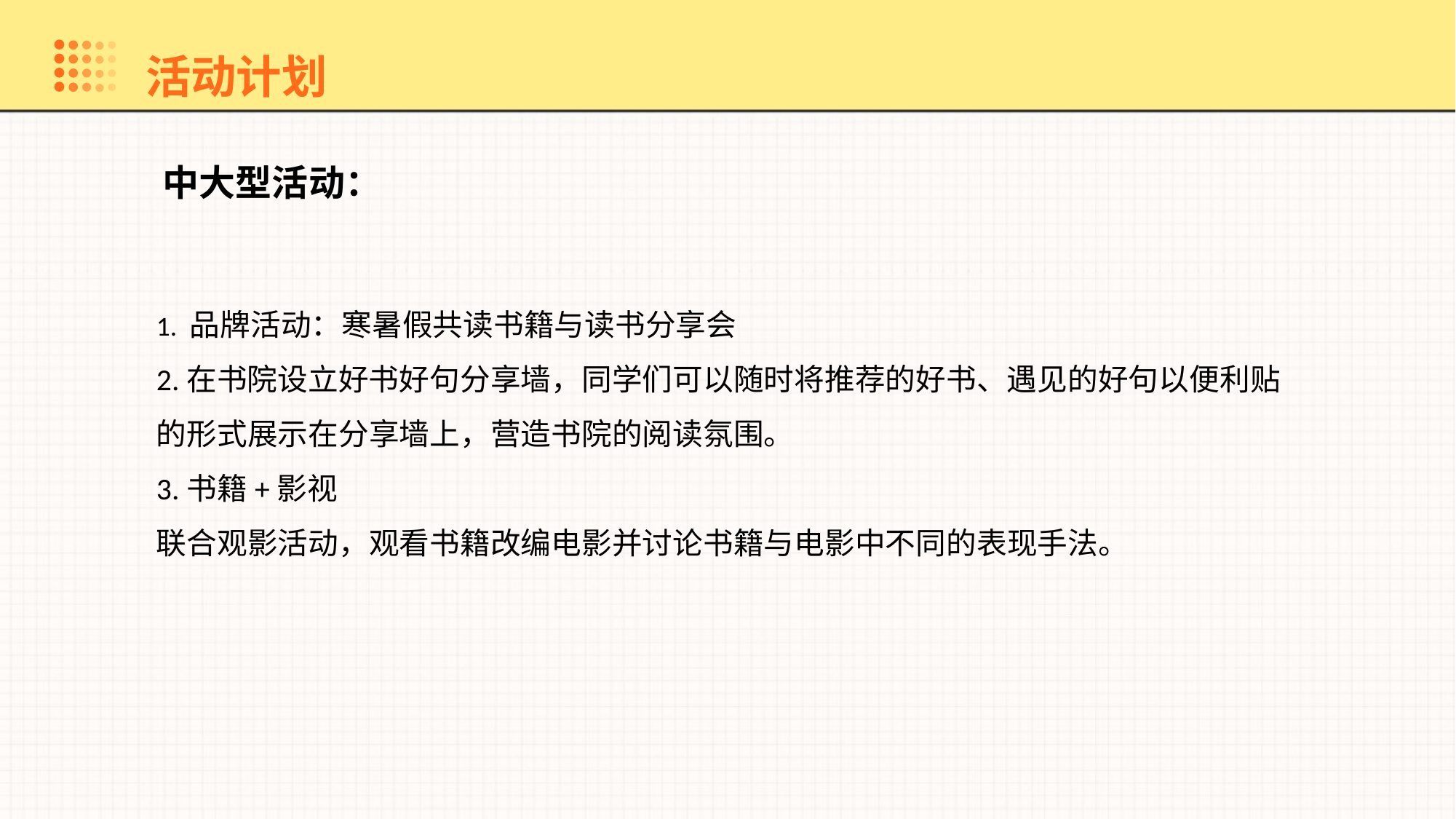

活动计划

中大型活动：
1. 品牌活动：寒暑假共读书籍与读书分享会
2.在书院设立好书好句分享墙，同学们可以随时将推荐的好书、遇见的好句以便利贴的形式展示在分享墙上，营造书院的阅读氛围。
3.书籍+影视
联合观影活动，观看书籍改编电影并讨论书籍与电影中不同的表现手法。